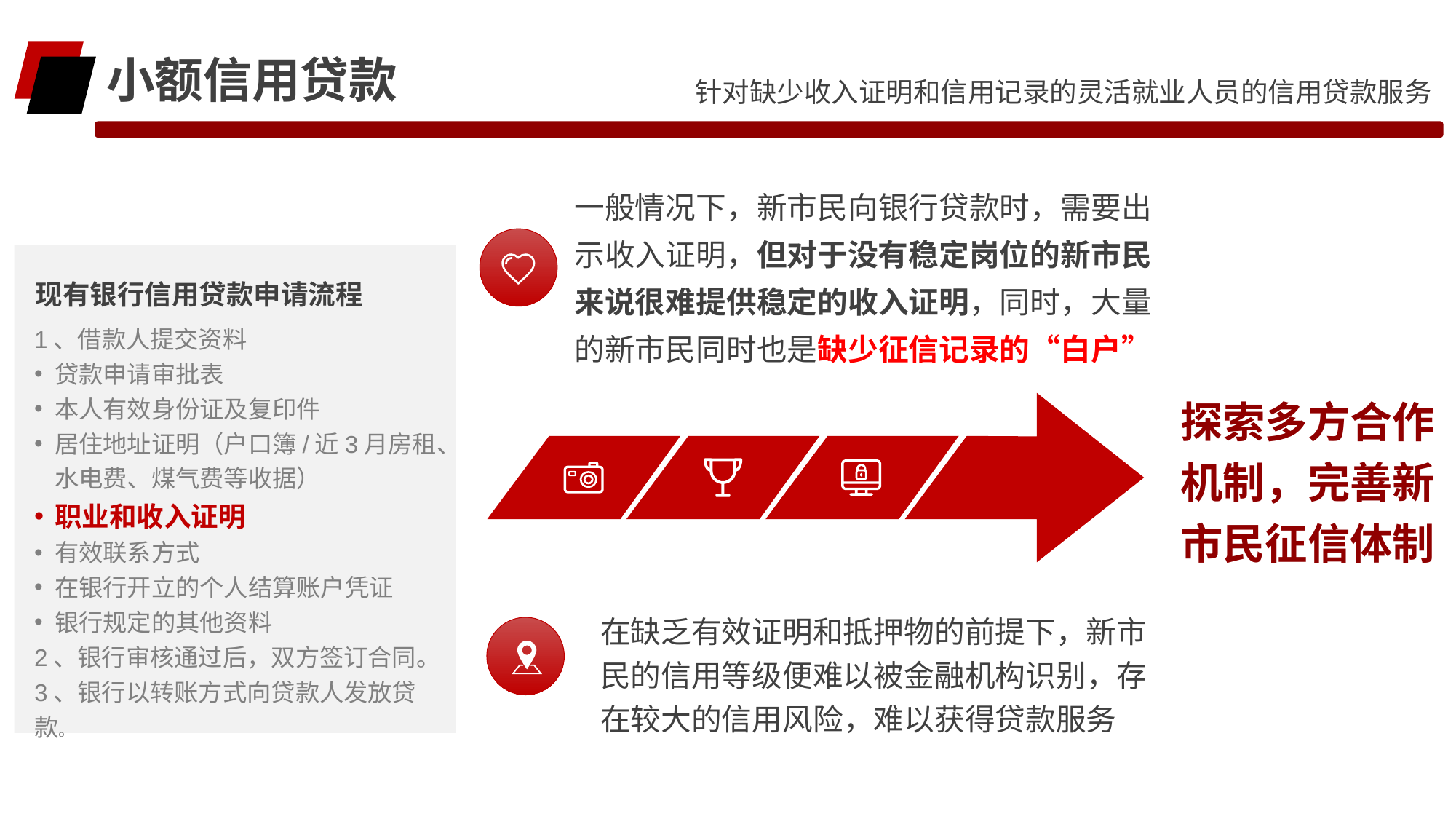

小额信用贷款
针对缺少收入证明和信用记录的灵活就业人员的信用贷款服务

一般情况下，新市民向银行贷款时，需要出示收入证明，但对于没有稳定岗位的新市民来说很难提供稳定的收入证明，同时，大量的新市民同时也是缺少征信记录的“白户”

现有银行信用贷款申请流程
1、借款人提交资料
贷款申请审批表
本人有效身份证及复印件
居住地址证明（户口簿/近3月房租、水电费、煤气费等收据）
职业和收入证明
有效联系方式
在银行开立的个人结算账户凭证
银行规定的其他资料
2、银行审核通过后，双方签订合同。
3、银行以转账方式向贷款人发放贷款。

探索多方合作机制，完善新市民征信体制

在缺乏有效证明和抵押物的前提下，新市民的信用等级便难以被金融机构识别，存在较大的信用风险，难以获得贷款服务